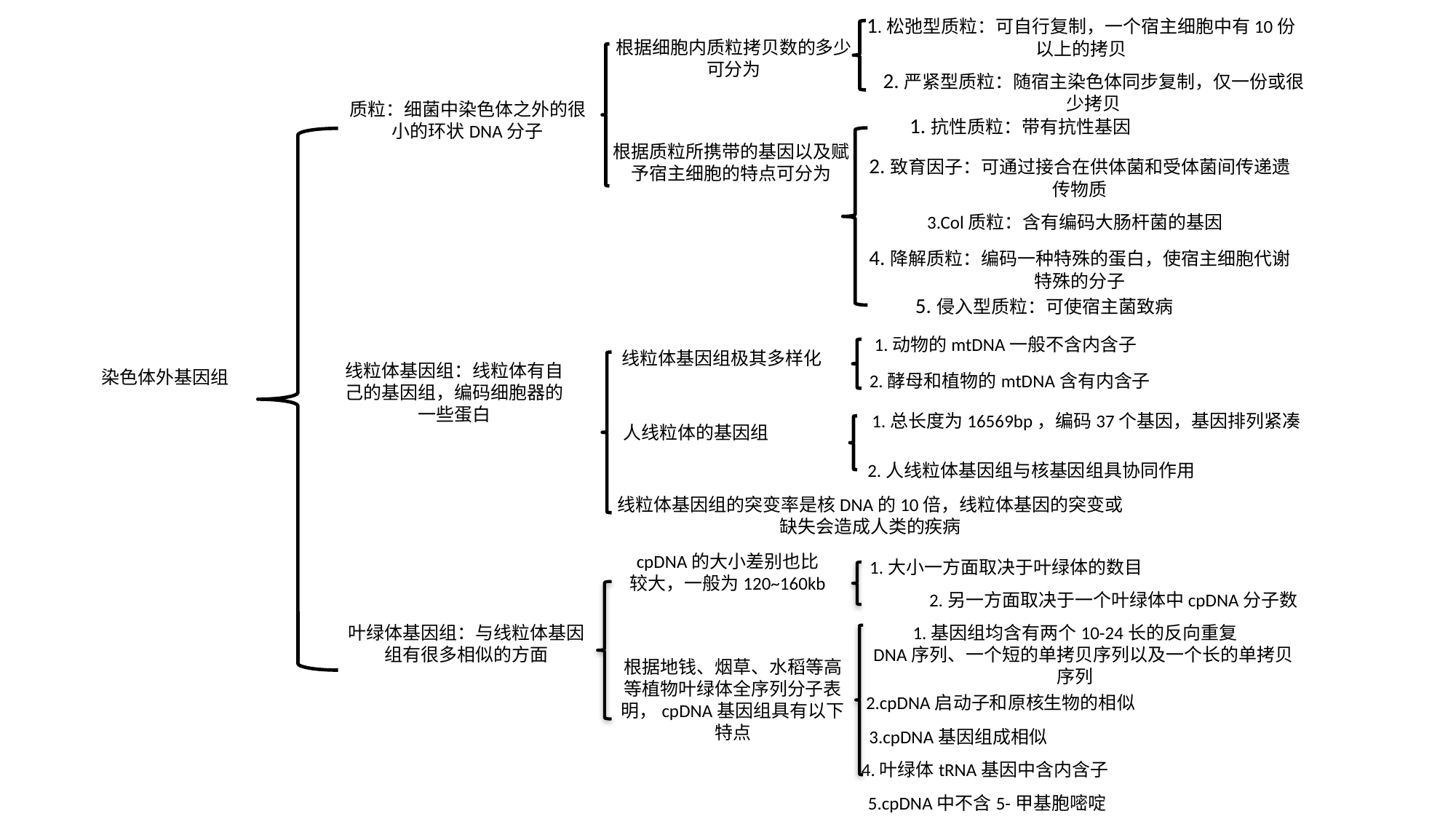

1.松弛型质粒：可自行复制，一个宿主细胞中有10份以上的拷贝

根据细胞内质粒拷贝数的多少可分为

2.严紧型质粒：随宿主染色体同步复制，仅一份或很少拷贝
质粒：细菌中染色体之外的很小的环状DNA分子
1.抗性质粒：带有抗性基因

根据质粒所携带的基因以及赋予宿主细胞的特点可分为
2.致育因子：可通过接合在供体菌和受体菌间传递遗传物质
3.Col质粒：含有编码大肠杆菌的基因
4.降解质粒：编码一种特殊的蛋白，使宿主细胞代谢特殊的分子
5.侵入型质粒：可使宿主菌致病
1.动物的mtDNA一般不含内含子

线粒体基因组极其多样化

线粒体基因组：线粒体有自己的基因组，编码细胞器的一些蛋白
染色体外基因组
2.酵母和植物的mtDNA含有内含子
1.总长度为16569bp，编码37个基因，基因排列紧凑
人线粒体的基因组

2.人线粒体基因组与核基因组具协同作用
线粒体基因组的突变率是核DNA的10倍，线粒体基因的突变或缺失会造成人类的疾病
cpDNA的大小差别也比较大，一般为120~160kb
1.大小一方面取决于叶绿体的数目

2.另一方面取决于一个叶绿体中cpDNA分子数
1.基因组均含有两个10-24长的反向重复
    DNA序列、一个短的单拷贝序列以及一个长的单拷贝序列
叶绿体基因组：与线粒体基因组有很多相似的方面

根据地钱、烟草、水稻等高等植物叶绿体全序列分子表明，cpDNA基因组具有以下特点
2.cpDNA启动子和原核生物的相似
3.cpDNA基因组成相似
4.叶绿体tRNA基因中含内含子
5.cpDNA中不含5-甲基胞嘧啶